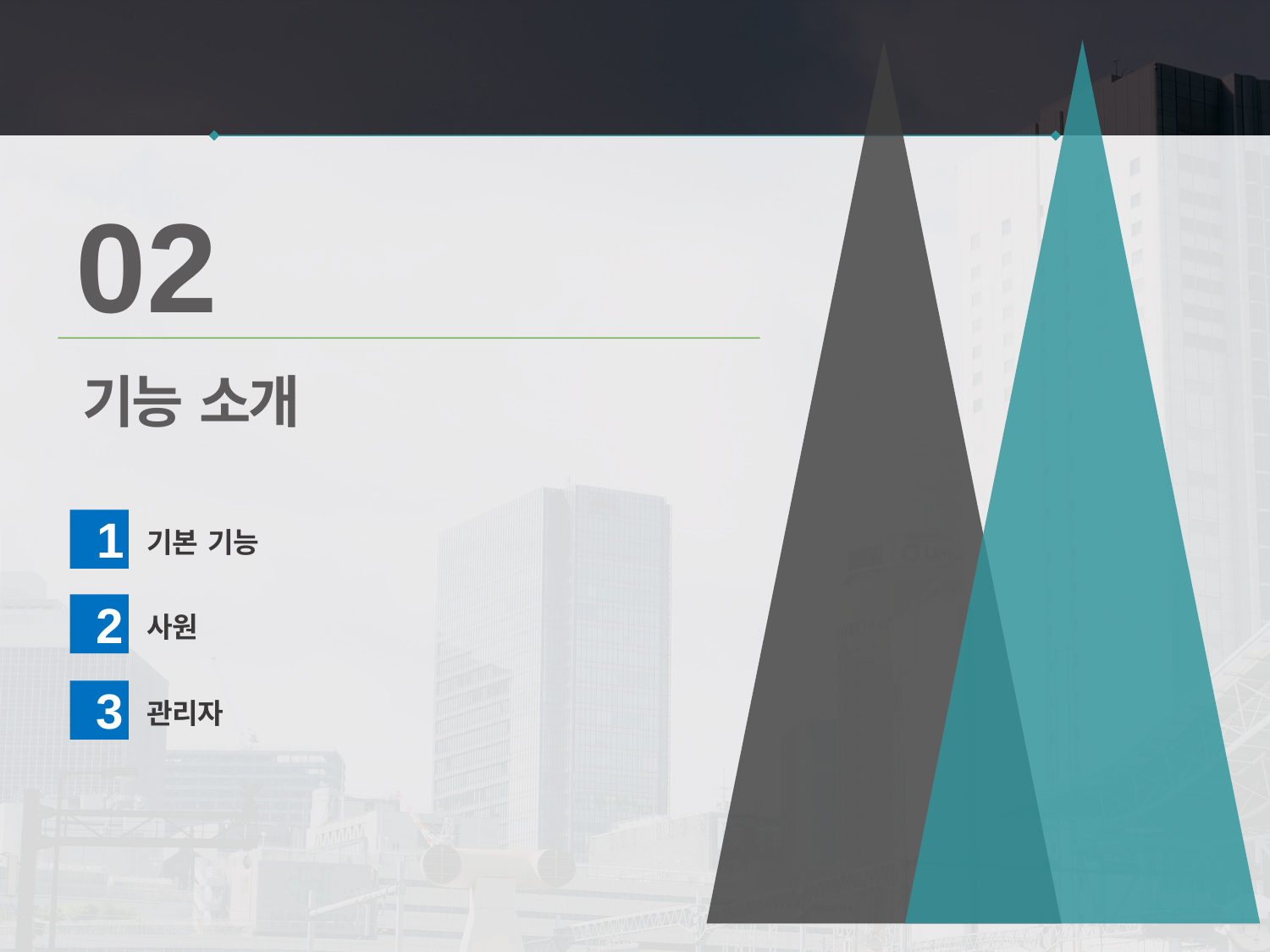

02

기능 소개
1

기본 기능
2

사원
3

관리자